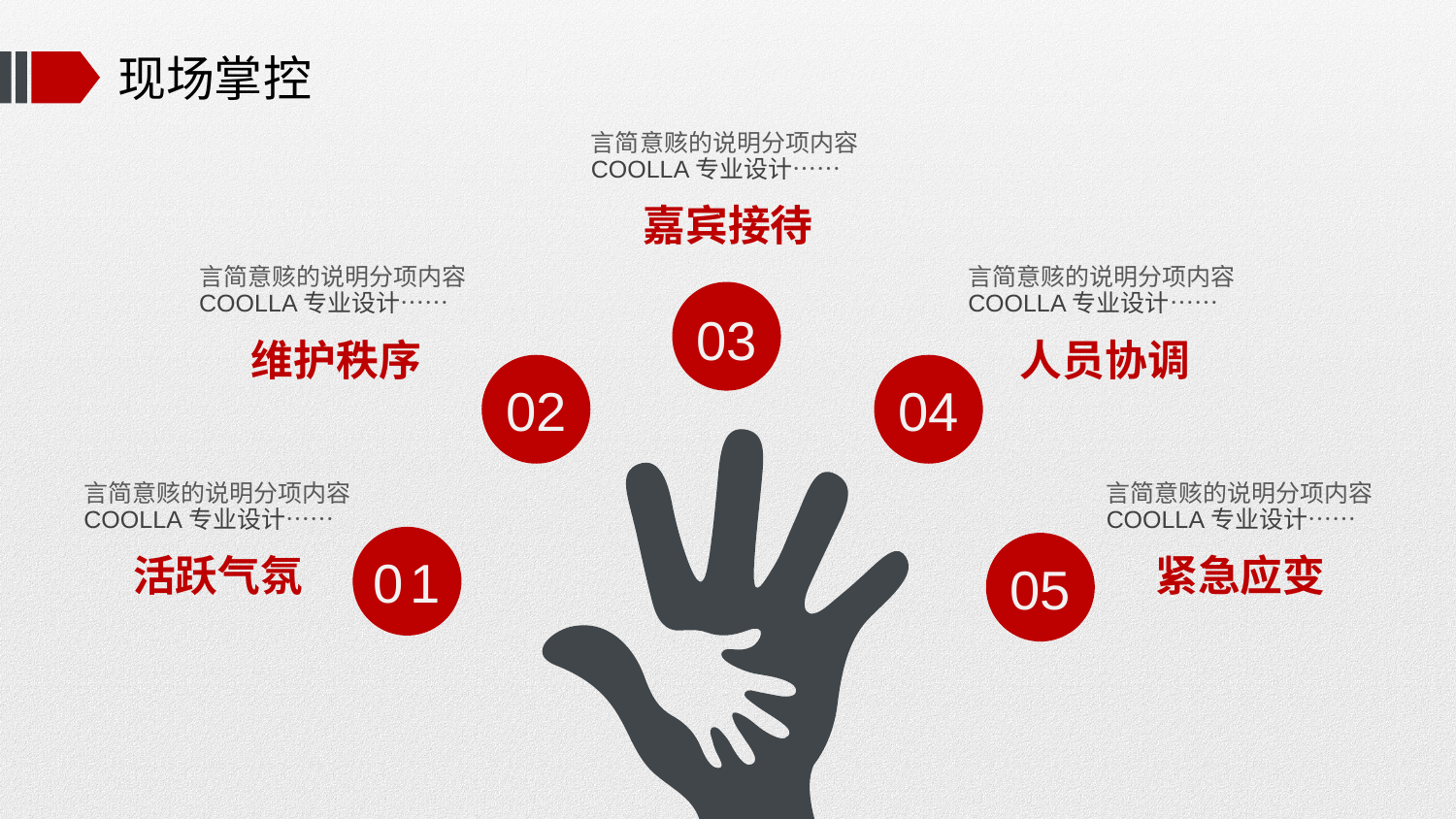

# 现场掌控
言简意赅的说明分项内容COOLLA专业设计……
嘉宾接待
言简意赅的说明分项内容COOLLA专业设计……
言简意赅的说明分项内容COOLLA专业设计……

03
维护秩序
人员协调

02

04

言简意赅的说明分项内容COOLLA专业设计……
言简意赅的说明分项内容COOLLA专业设计……

01

05
活跃气氛
紧急应变
浏览更多搜索：COOLLA       技术支持、合作、定制PPT联系QQ:34865632